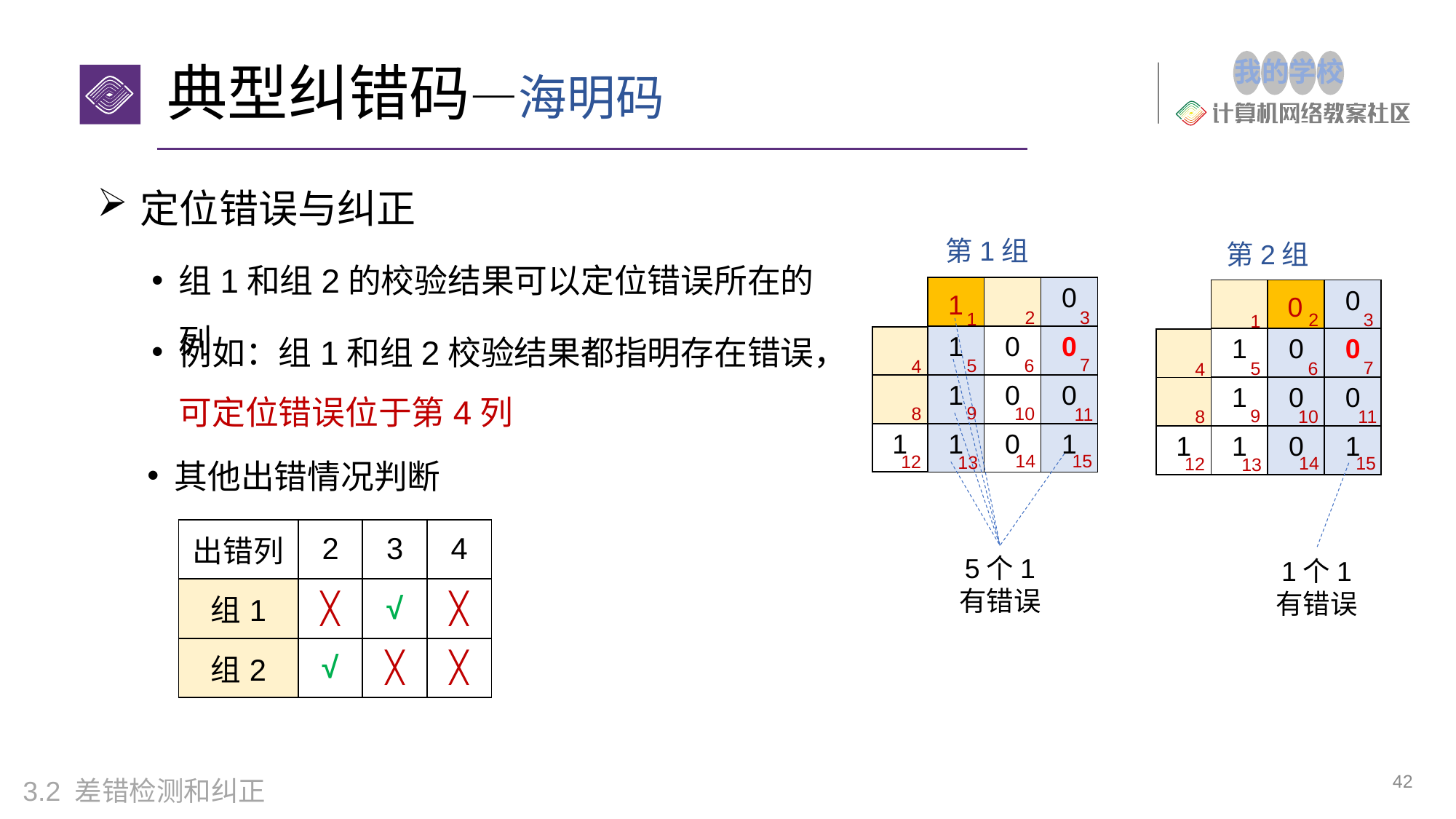

# 典型纠错码—海明码
定位错误与纠正
组1和组2的校验结果可以定位错误所在的列
第1组
第2组
|  |  | 0 |
| --- | --- | --- |
| 1 | 0 | 0 |
| 1 | 0 | 0 |
| 1 | 0 | 1 |
|  |  | 0 |
| --- | --- | --- |
| 1 | 0 | 0 |
| 1 | 0 | 0 |
| 1 | 0 | 1 |
1
0
例如：组1和组2校验结果都指明存在错误，可定位错误位于第4列

3
2
1
3
2
1
5个1
有错误
|  |
| --- |
|  |
| 1 |
|  |
| --- |
|  |
| 1 |
7
5
6
4
7
5
6
4
9
10
8
11
9
10
8
11
其他出错情况判断
14
15
12
13
14
15
12
13
1个1
有错误
| 出错列 | 2 | 3 | 4 |
| --- | --- | --- | --- |
| 组1 | ╳ | √ | ╳ |
| 组2 | √ | ╳ | ╳ |
42
3.2 差错检测和纠正